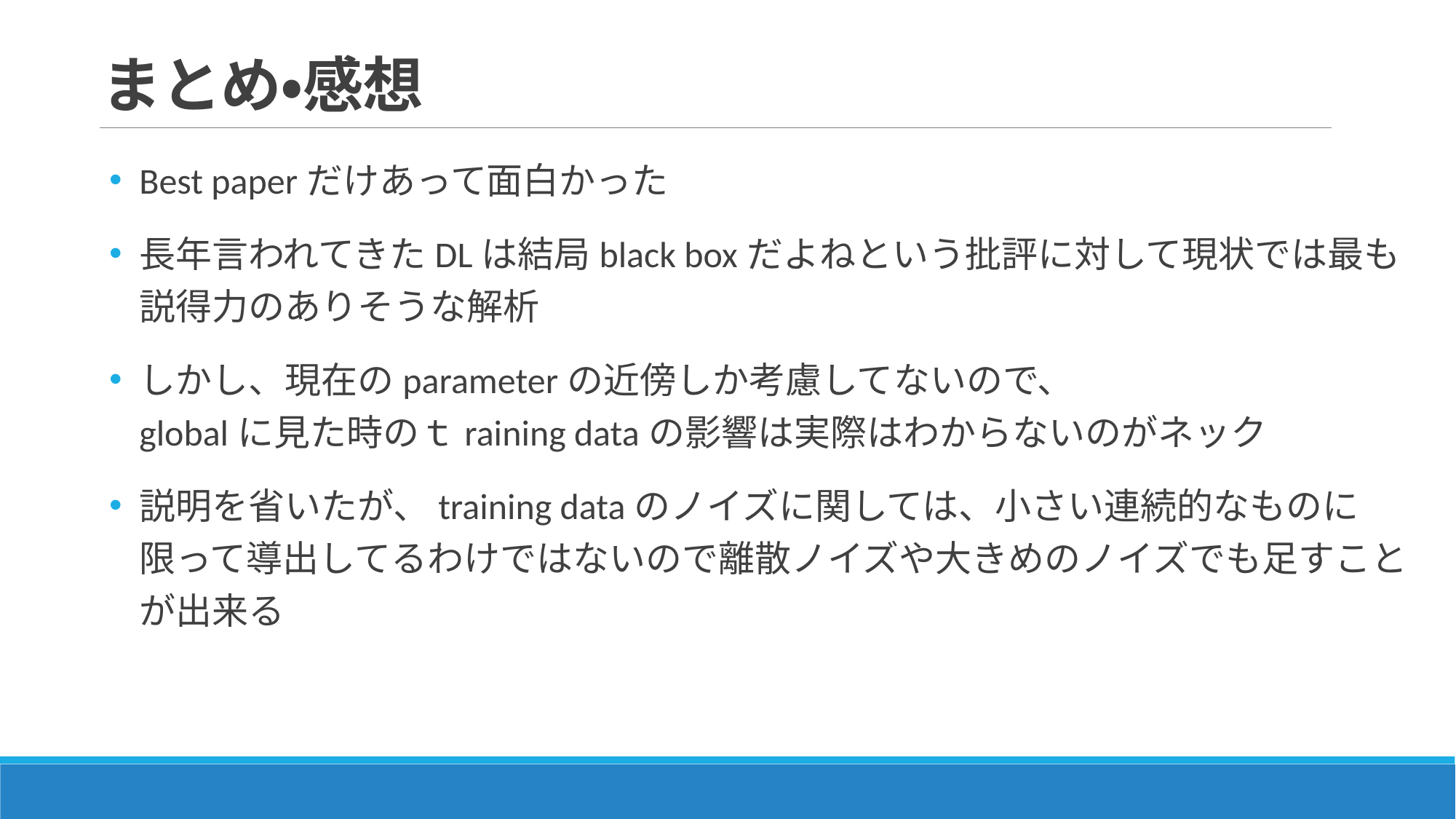

# まとめ・感想
Best paperだけあって面白かった
長年言われてきたDLは結局black boxだよねという批評に対して現状では最も説得力のありそうな解析
しかし、現在のparameterの近傍しか考慮してないので、
globalに見た時のｔraining dataの影響は実際はわからないのがネック
説明を省いたが、training dataのノイズに関しては、小さい連続的なものに限って導出してるわけではないので離散ノイズや大きめのノイズでも足すことが出来る